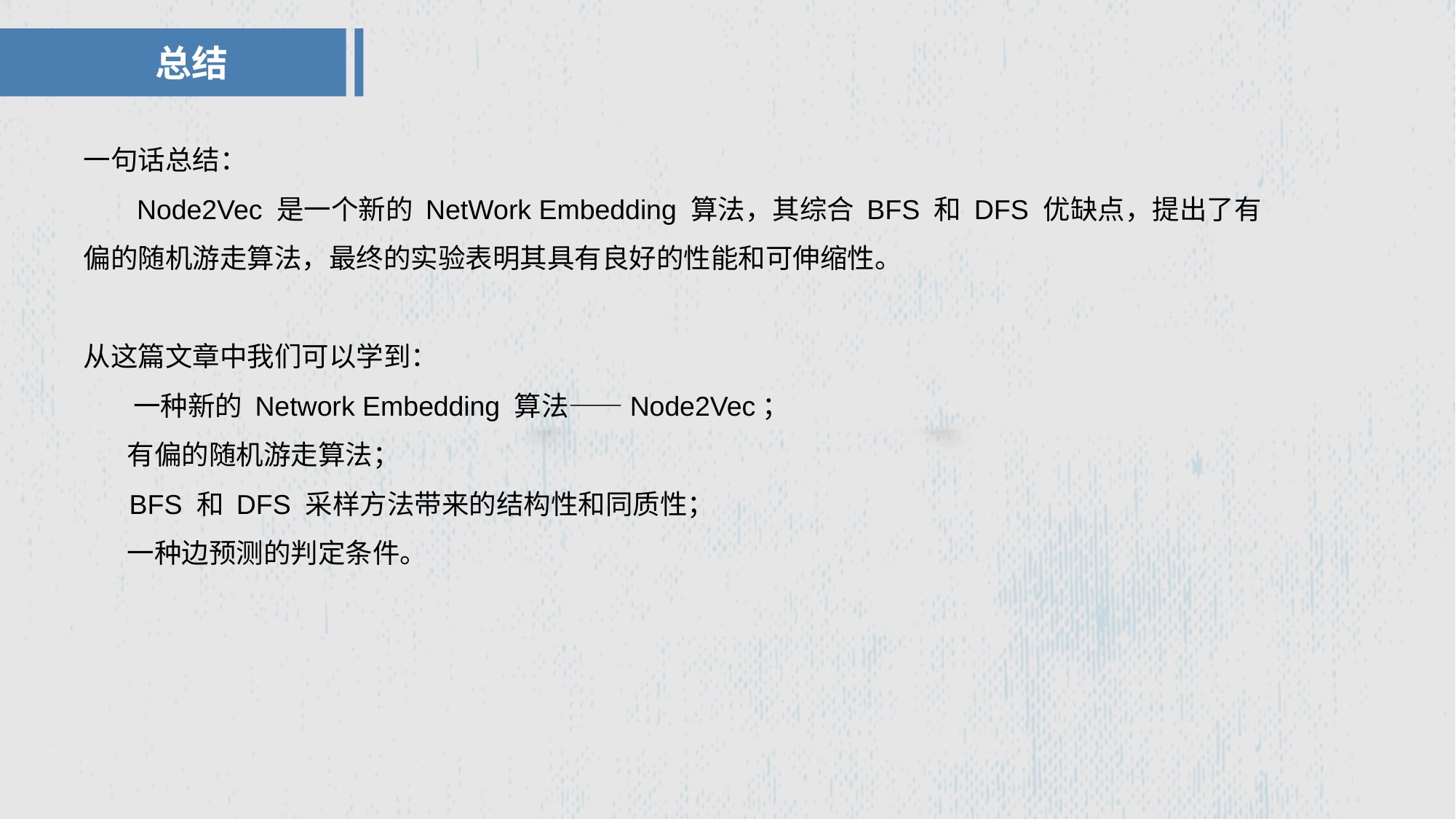

总结
一句话总结：
       Node2Vec 是一个新的 NetWork Embedding 算法，其综合 BFS 和 DFS 优缺点，提出了有偏的随机游走算法，最终的实验表明其具有良好的性能和可伸缩性。

从这篇文章中我们可以学到：
       一种新的 Network Embedding 算法——Node2Vec；
      有偏的随机游走算法；
      BFS 和 DFS 采样方法带来的结构性和同质性；
      一种边预测的判定条件。